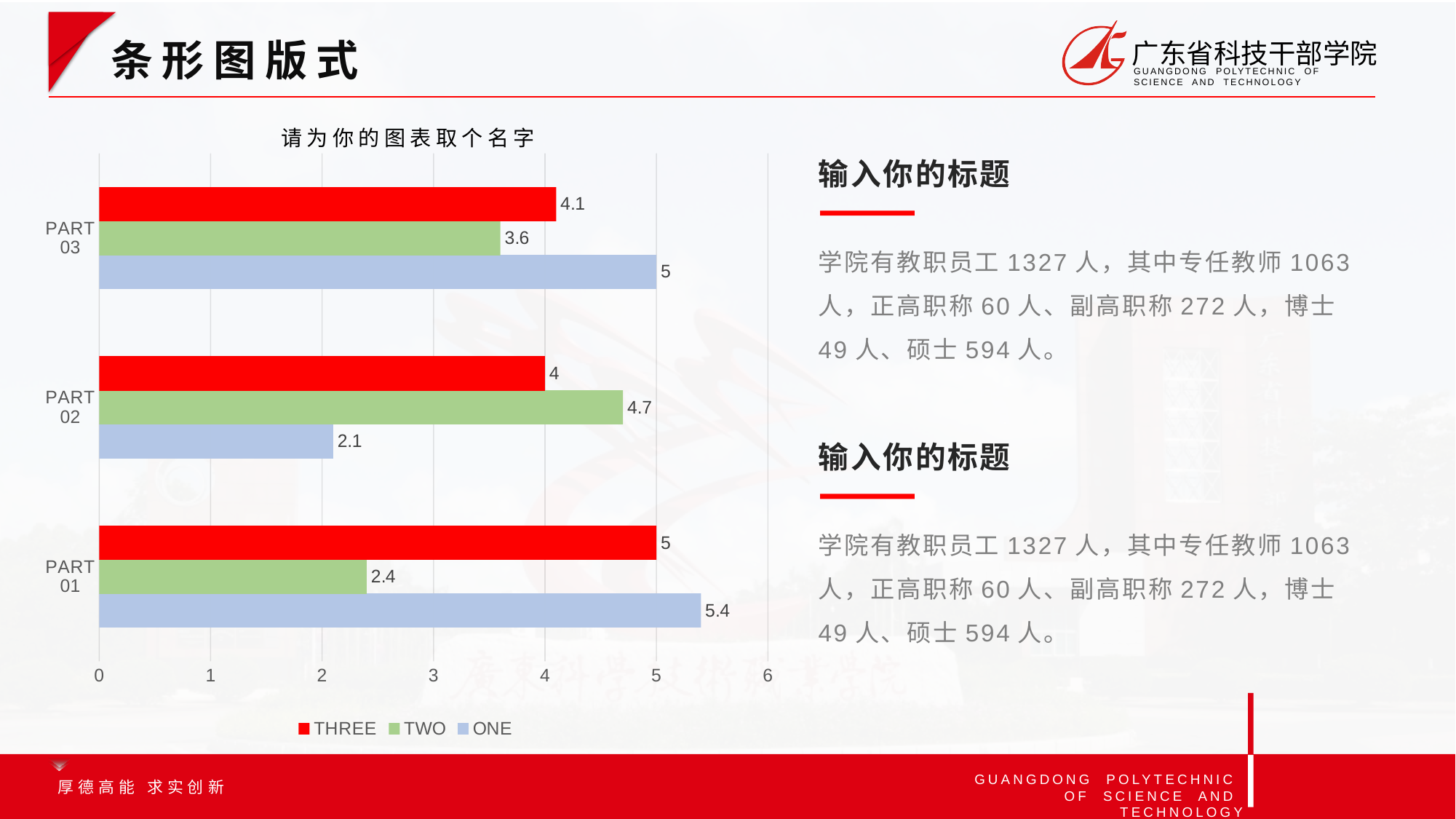

选中图表☞鼠标右键选择编辑数据☞即可修改图表数据
条形图版式
请为你的图表取个名字

### Chart

| Category | ONE | TWO | THREE |
|---|---|---|---|
| PART 01 | 5.4 | 2.4 | 5.0 |
| PART 02 | 2.1 | 4.7 | 4.0 |
| PART 03 | 5.0 | 3.6 | 4.1 |
输入你的标题

学院有教职员工1327人，其中专任教师1063人，正高职称60人、副高职称272人，博士49人、硕士594人。
输入你的标题

学院有教职员工1327人，其中专任教师1063人，正高职称60人、副高职称272人，博士49人、硕士594人。